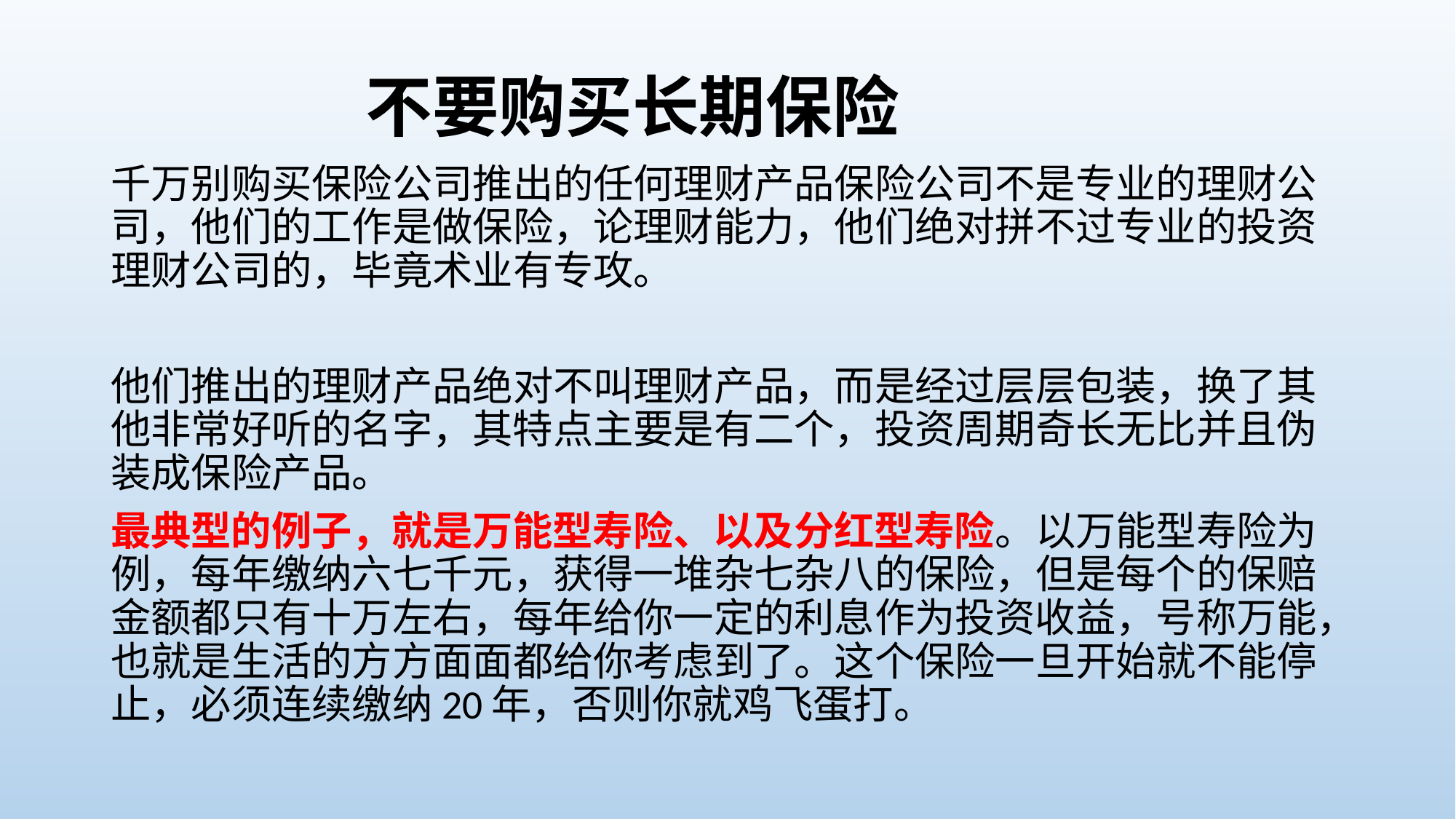

# 不要购买长期保险
千万别购买保险公司推出的任何理财产品保险公司不是专业的理财公司，他们的工作是做保险，论理财能力，他们绝对拼不过专业的投资理财公司的，毕竟术业有专攻。

他们推出的理财产品绝对不叫理财产品，而是经过层层包装，换了其他非常好听的名字，其特点主要是有二个，投资周期奇长无比并且伪装成保险产品。
最典型的例子，就是万能型寿险、以及分红型寿险。以万能型寿险为例，每年缴纳六七千元，获得一堆杂七杂八的保险，但是每个的保赔金额都只有十万左右，每年给你一定的利息作为投资收益，号称万能，也就是生活的方方面面都给你考虑到了。这个保险一旦开始就不能停止，必须连续缴纳20年，否则你就鸡飞蛋打。